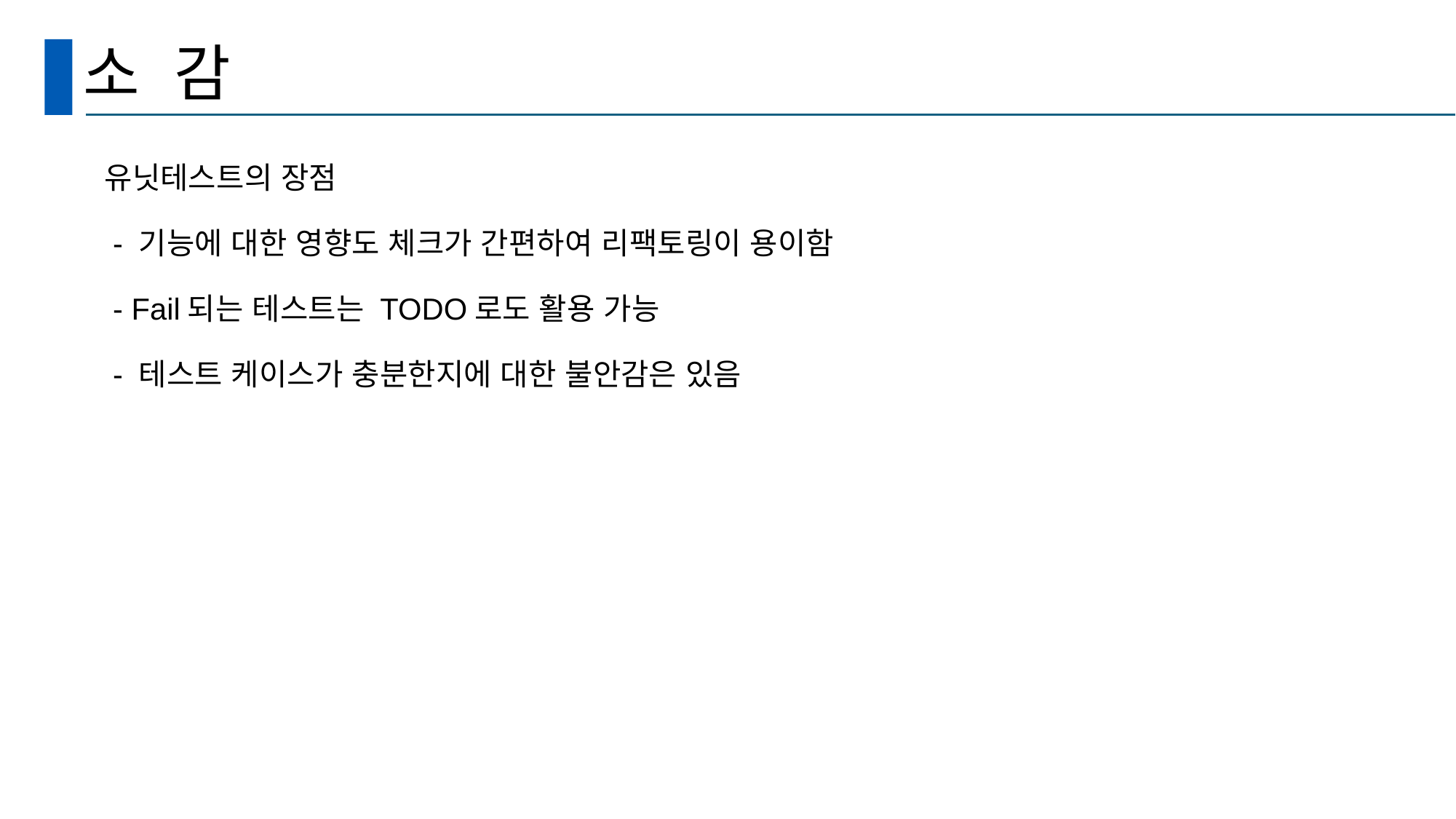

# 소  감
유닛테스트의 장점

 - 기능에 대한 영향도 체크가 간편하여 리팩토링이 용이함

 - Fail되는 테스트는 TODO로도 활용 가능

 - 테스트 케이스가 충분한지에 대한 불안감은 있음